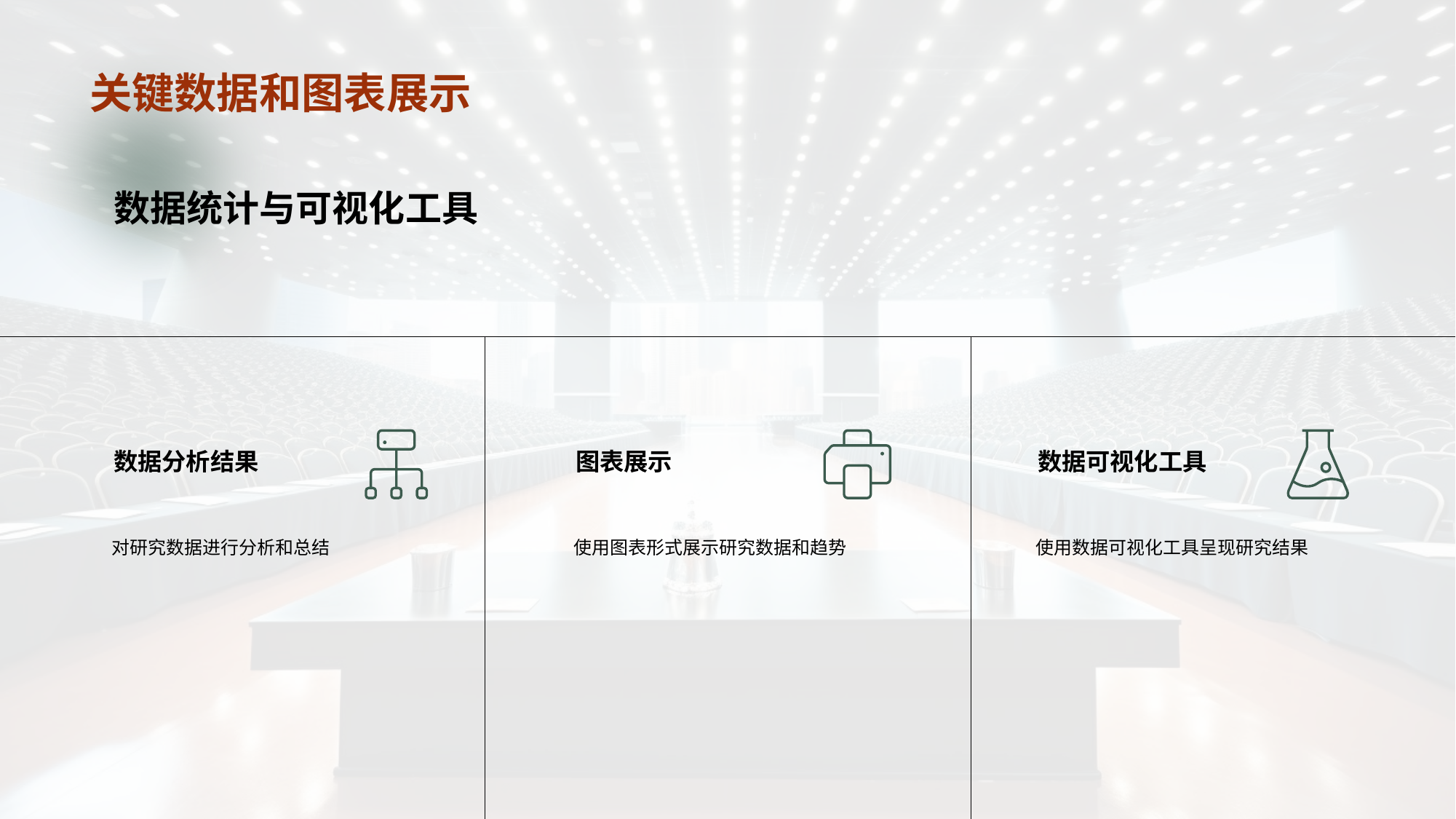

# 关键数据和图表展示

数据统计与可视化工具

数据分析结果
对研究数据进行分析和总结

图表展示
使用图表形式展示研究数据和趋势

数据可视化工具
使用数据可视化工具呈现研究结果